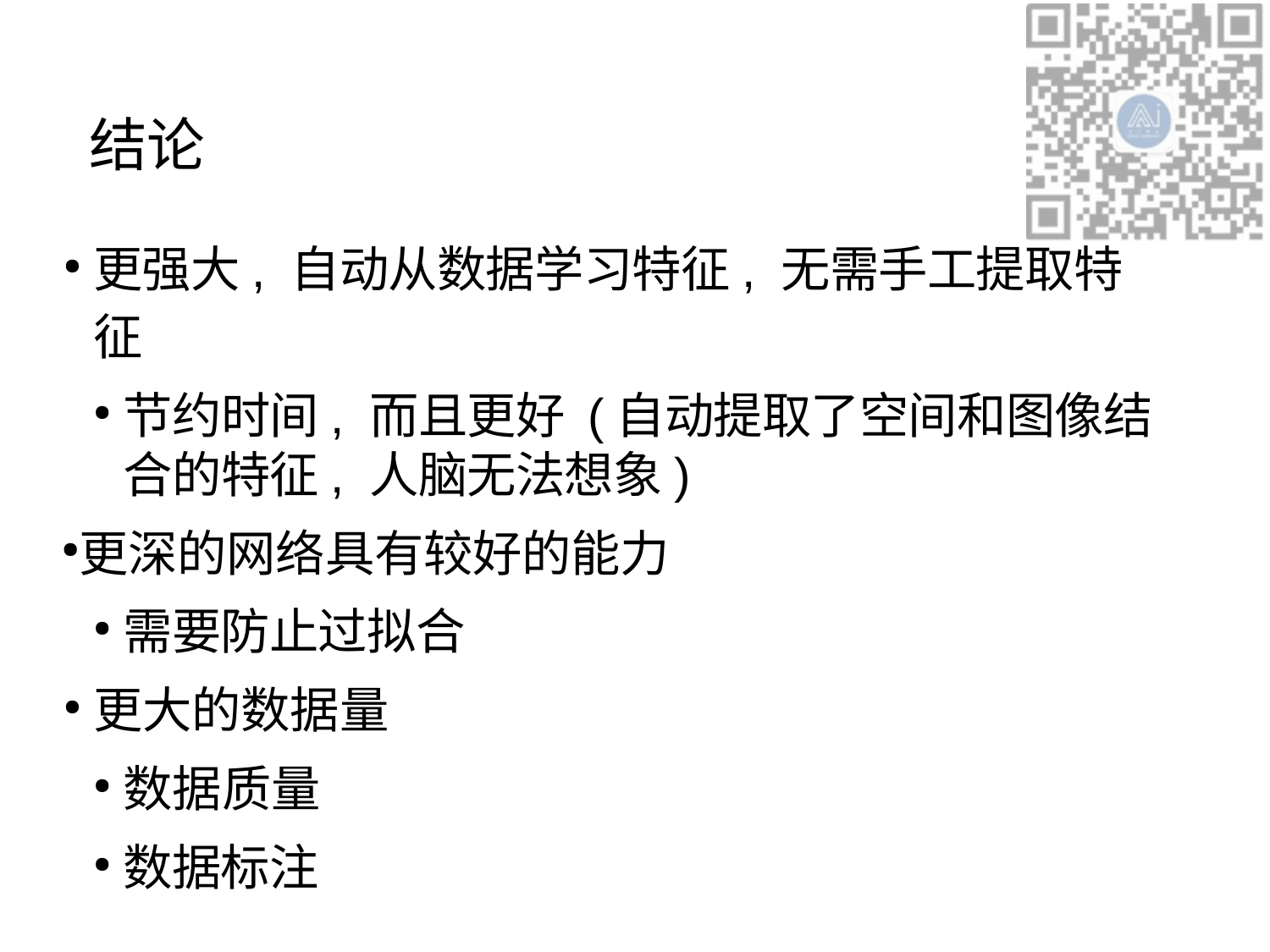

# 结论
更强大, 自动从数据学习特征, 无需手工提取特征
节约时间, 而且更好 (自动提取了空间和图像结合的特征, 人脑无法想象)
更深的网络具有较好的能力
需要防止过拟合
更大的数据量
数据质量
数据标注